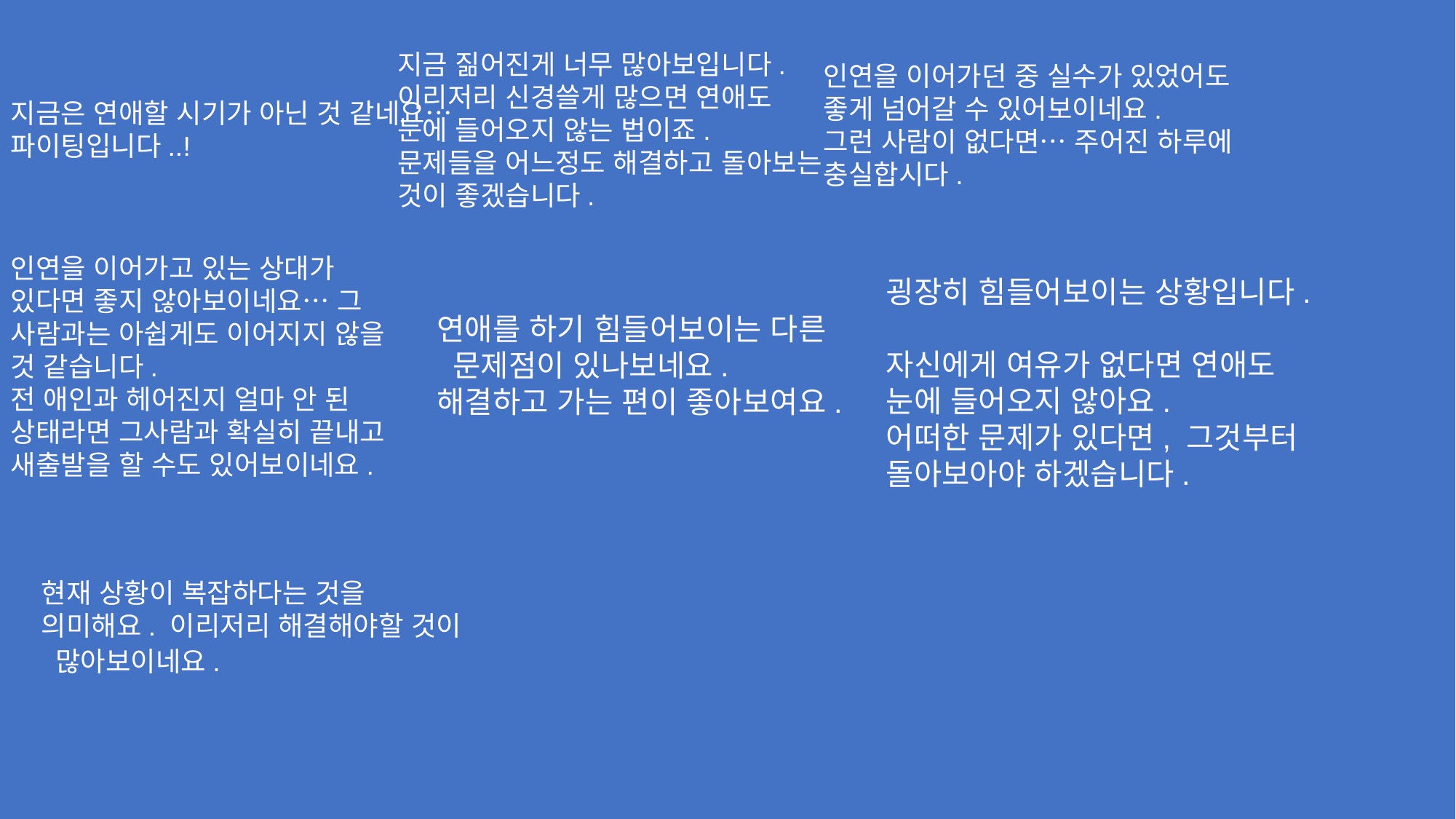

지금은 연애할 시기가 아닌 것 같네요…
파이팅입니다..!
지금 짊어진게 너무 많아보입니다.
이리저리 신경쓸게 많으면 연애도
눈에 들어오지 않는 법이죠.
문제들을 어느정도 해결하고 돌아보는
것이 좋겠습니다.
인연을 이어가던 중 실수가 있었어도 좋게 넘어갈 수 있어보이네요.
그런 사람이 없다면… 주어진 하루에 충실합시다.
연애를 하기 힘들어보이는 다른
 문제점이 있나보네요.
해결하고 가는 편이 좋아보여요.
인연을 이어가고 있는 상대가 있다면 좋지 않아보이네요… 그 사람과는 아쉽게도 이어지지 않을 것 같습니다.
전 애인과 헤어진지 얼마 안 된 상태라면 그사람과 확실히 끝내고 새출발을 할 수도 있어보이네요.
굉장히 힘들어보이는 상황입니다.
자신에게 여유가 없다면 연애도
눈에 들어오지 않아요.
어떠한 문제가 있다면, 그것부터
돌아보아야 하겠습니다.
현재 상황이 복잡하다는 것을 의미해요. 이리저리 해결해야할 것이
 많아보이네요.